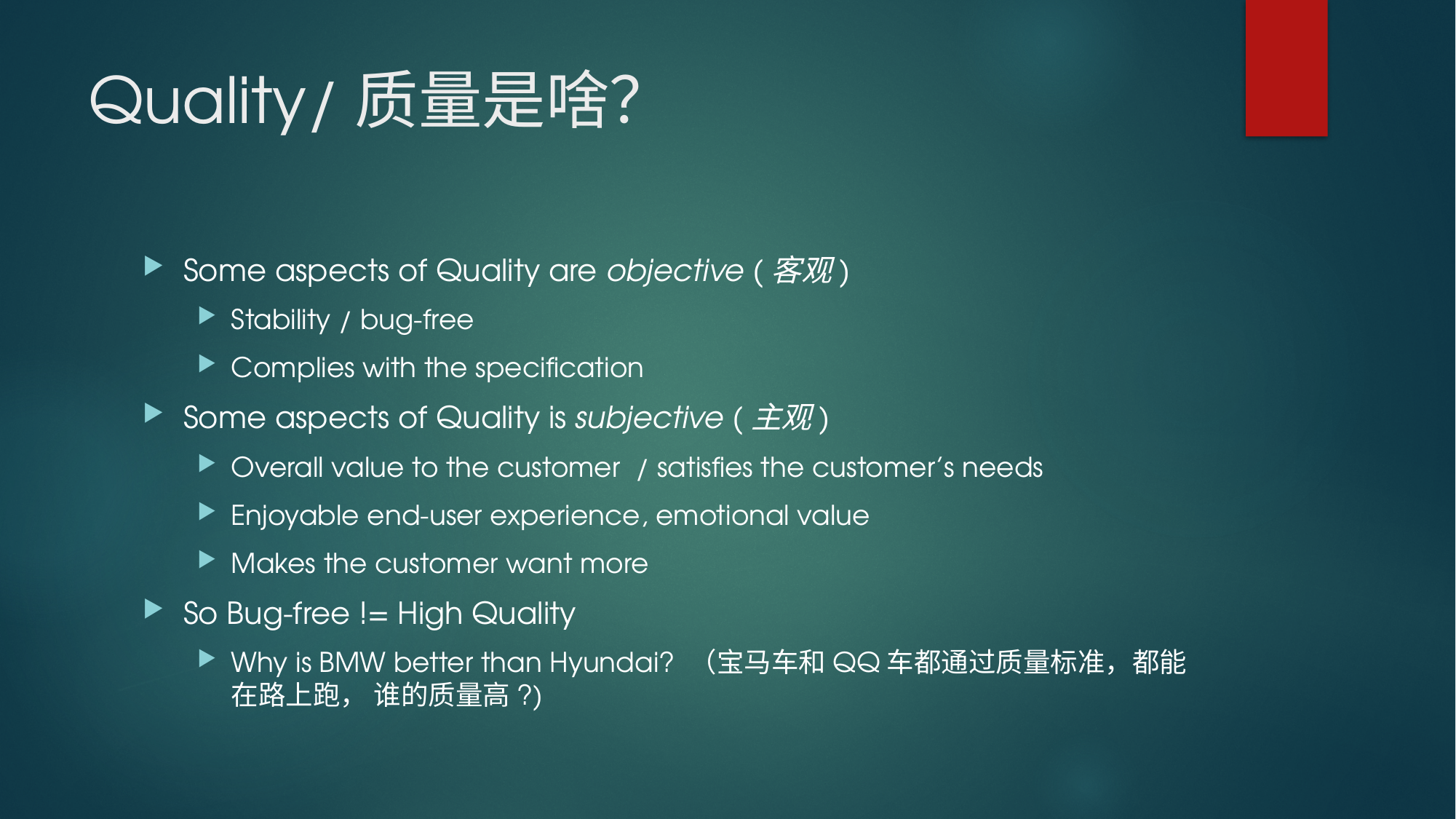

# Quality/质量是啥？
Some aspects of Quality are objective (客观)
Stability / bug-free
Complies with the specification
Some aspects of Quality is subjective (主观)
Overall value to the customer  / satisfies the customer’s needs
Enjoyable end-user experience, emotional value
Makes the customer want more
So Bug-free != High Quality
Why is BMW better than Hyundai? （宝马车和QQ车都通过质量标准，都能在路上跑， 谁的质量高?)